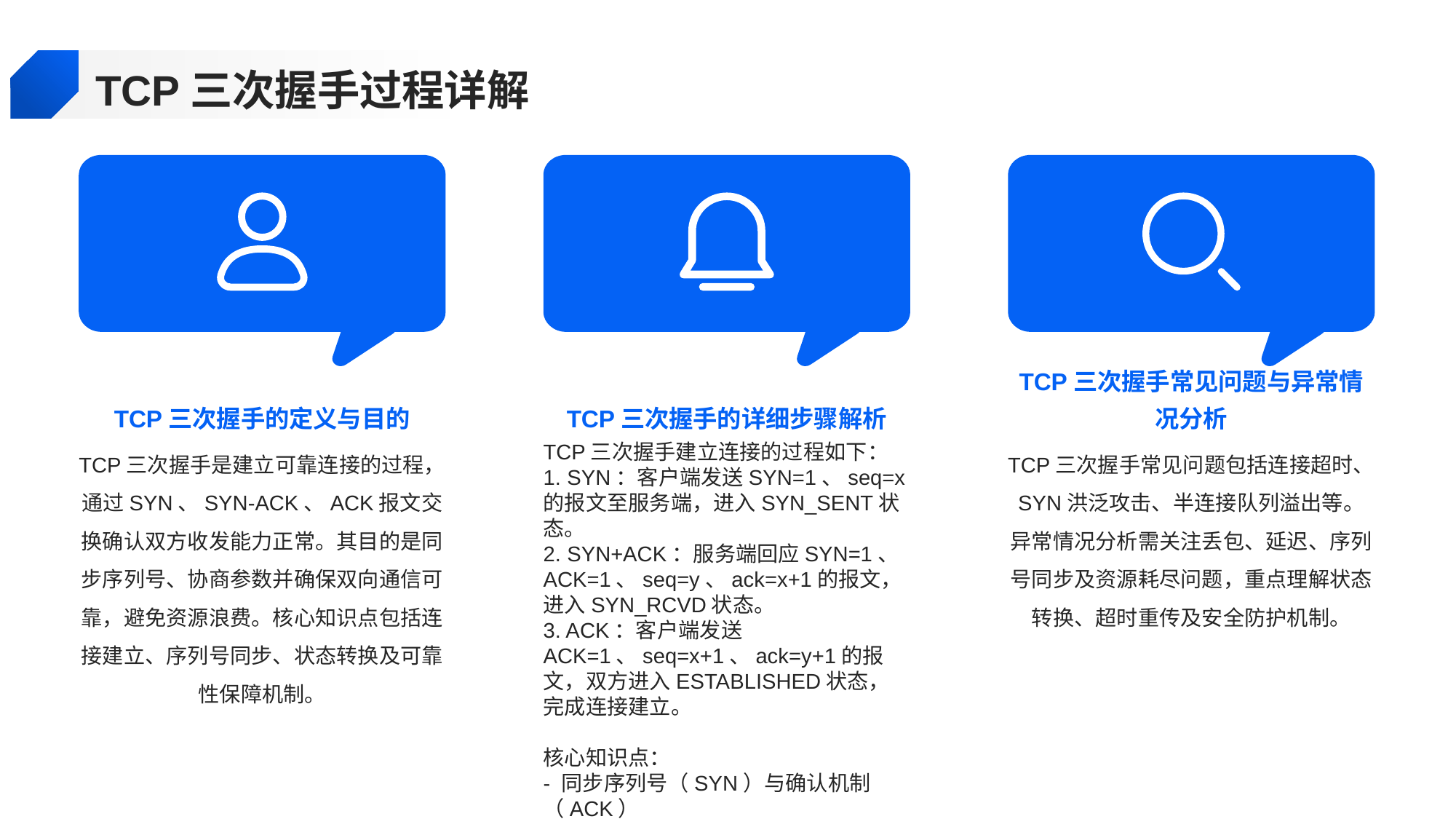

TCP三次握手过程详解

TCP三次握手的定义与目的
TCP三次握手的详细步骤解析
TCP三次握手常见问题与异常情况分析
TCP三次握手是建立可靠连接的过程，通过SYN、SYN-ACK、ACK报文交换确认双方收发能力正常。其目的是同步序列号、协商参数并确保双向通信可靠，避免资源浪费。核心知识点包括连接建立、序列号同步、状态转换及可靠性保障机制。
TCP三次握手建立连接的过程如下：
1. SYN：客户端发送SYN=1、seq=x的报文至服务端，进入SYN_SENT状态。
2. SYN+ACK：服务端回应SYN=1、ACK=1、seq=y、ack=x+1的报文，进入SYN_RCVD状态。
3. ACK：客户端发送ACK=1、seq=x+1、ack=y+1的报文，双方进入ESTABLISHED状态，完成连接建立。

核心知识点：
- 同步序列号（SYN）与确认机制（ACK）
- 初始序列号（ISN）的随机性
- 半连接与全连接状态转换
- 可靠性保障与资源分配机制
TCP三次握手常见问题包括连接超时、SYN洪泛攻击、半连接队列溢出等。异常情况分析需关注丢包、延迟、序列号同步及资源耗尽问题，重点理解状态转换、超时重传及安全防护机制。